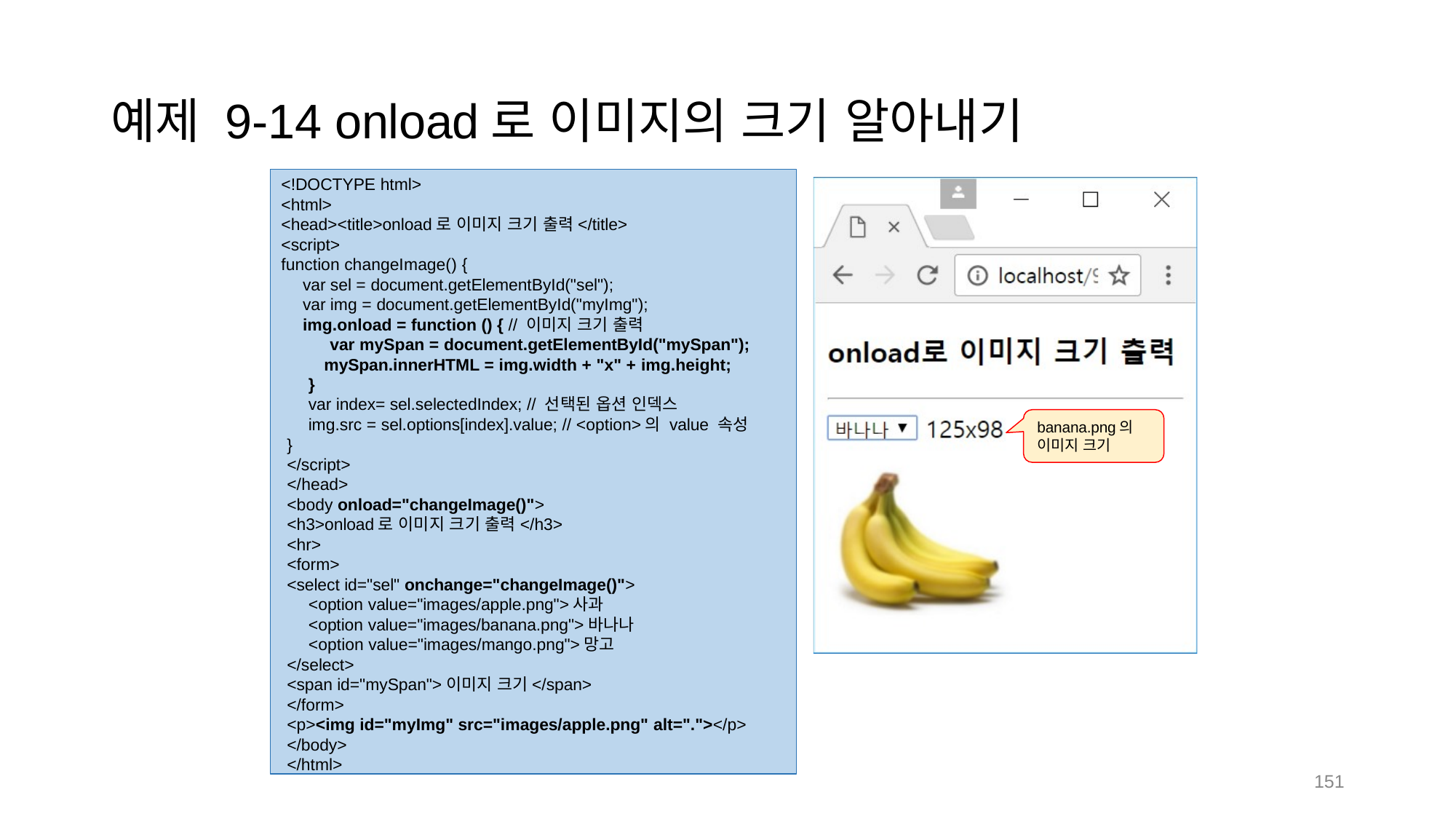

# 예제 9-14 onload로 이미지의 크기 알아내기
<!DOCTYPE html>
<html>
<head><title>onload로 이미지 크기 출력</title>
<script>
function changeImage() {
var sel = document.getElementById("sel");
var img = document.getElementById("myImg");
img.onload = function () { // 이미지 크기 출력
var mySpan = document.getElementById("mySpan");  mySpan.innerHTML = img.width + "x" + img.height;
}
var index= sel.selectedIndex; // 선택된 옵션 인덱스
img.src = sel.options[index].value; // <option>의 value 속성
}
</script>
</head>
<body onload="changeImage()">
<h3>onload로 이미지 크기 출력</h3>
<hr>
<form>
<select id="sel" onchange="changeImage()">
<option value="images/apple.png">사과
<option value="images/banana.png">바나나
<option value="images/mango.png">망고
</select>
<span id="mySpan">이미지 크기</span>
</form>
<p><img id="myImg" src="images/apple.png" alt="."></p>
</body>
</html>

banana.png의
이미지 크기
151